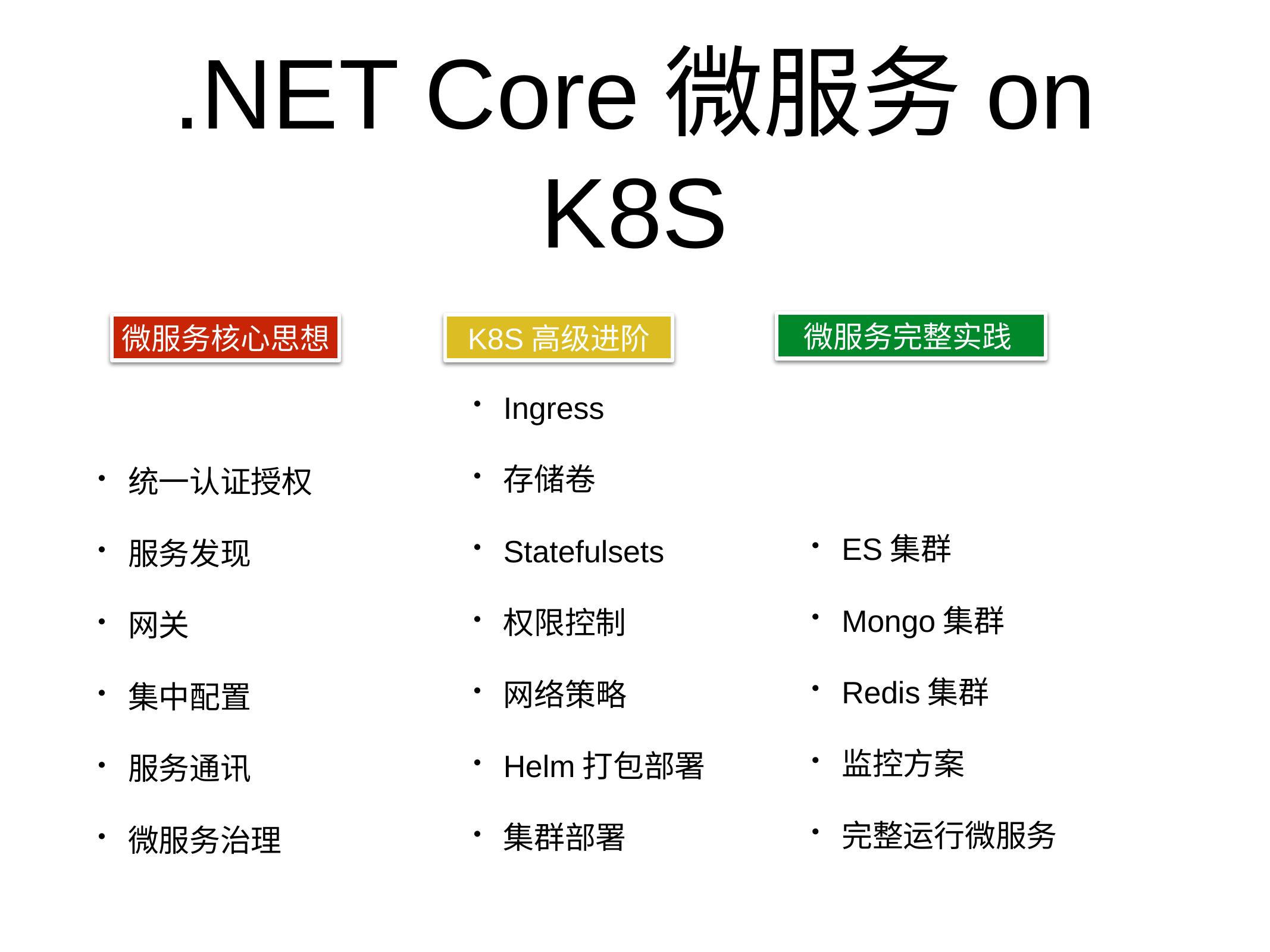

# .NET Core微服务on K8S
微服务完整实践
微服务核心思想
K8S高级进阶
Ingress
存储卷
Statefulsets
权限控制
网络策略
Helm打包部署
集群部署
统一认证授权
服务发现
网关
集中配置
服务通讯
微服务治理
ES集群
Mongo集群
Redis集群
监控方案
完整运行微服务